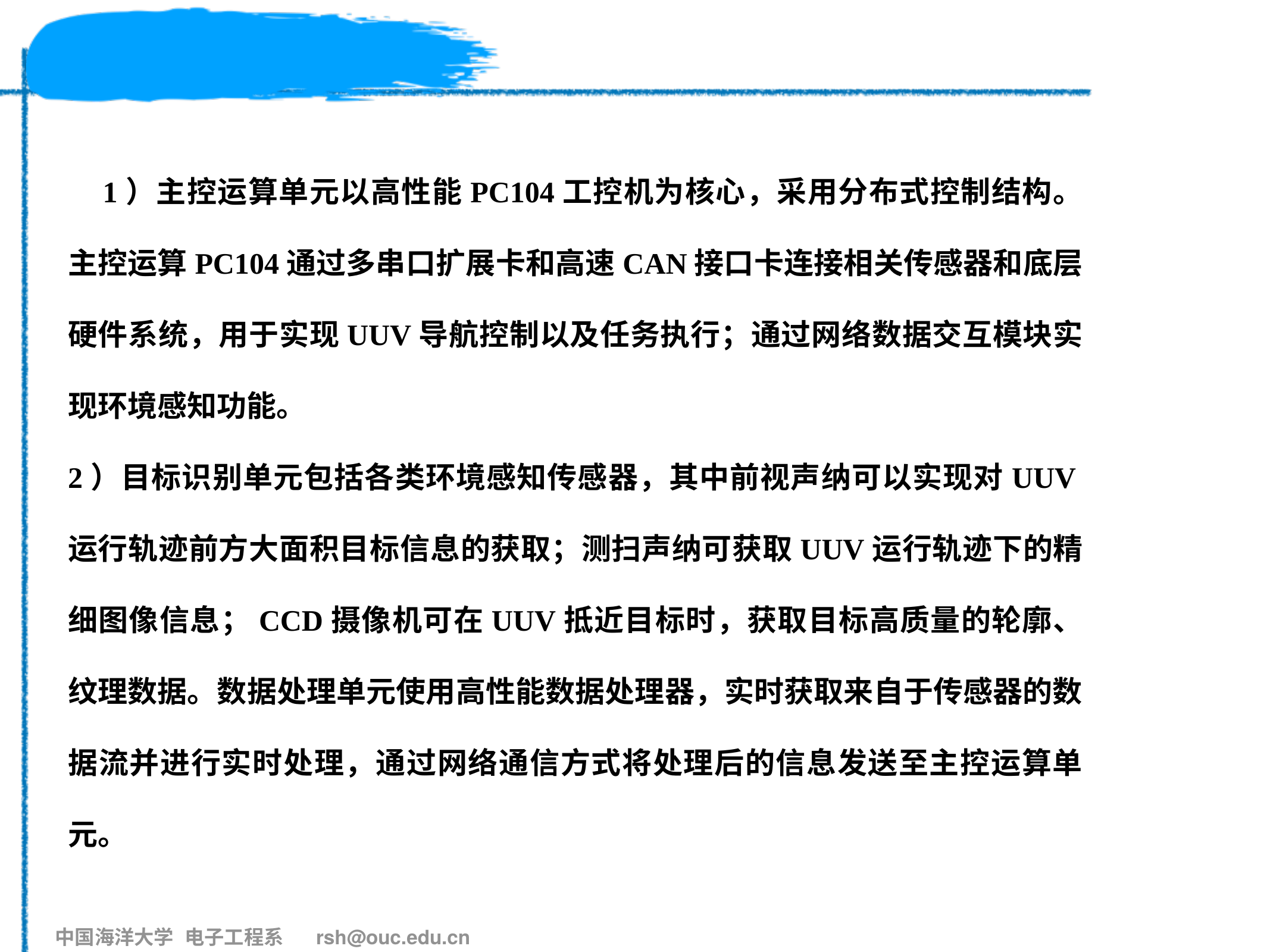

1）主控运算单元以高性能PC104工控机为核心，采用分布式控制结构。主控运算PC104通过多串口扩展卡和高速CAN接口卡连接相关传感器和底层硬件系统，用于实现UUV导航控制以及任务执行；通过网络数据交互模块实现环境感知功能。
2）目标识别单元包括各类环境感知传感器，其中前视声纳可以实现对UUV运行轨迹前方大面积目标信息的获取；测扫声纳可获取UUV运行轨迹下的精细图像信息；CCD摄像机可在UUV抵近目标时，获取目标高质量的轮廓、纹理数据。数据处理单元使用高性能数据处理器，实时获取来自于传感器的数据流并进行实时处理，通过网络通信方式将处理后的信息发送至主控运算单元。